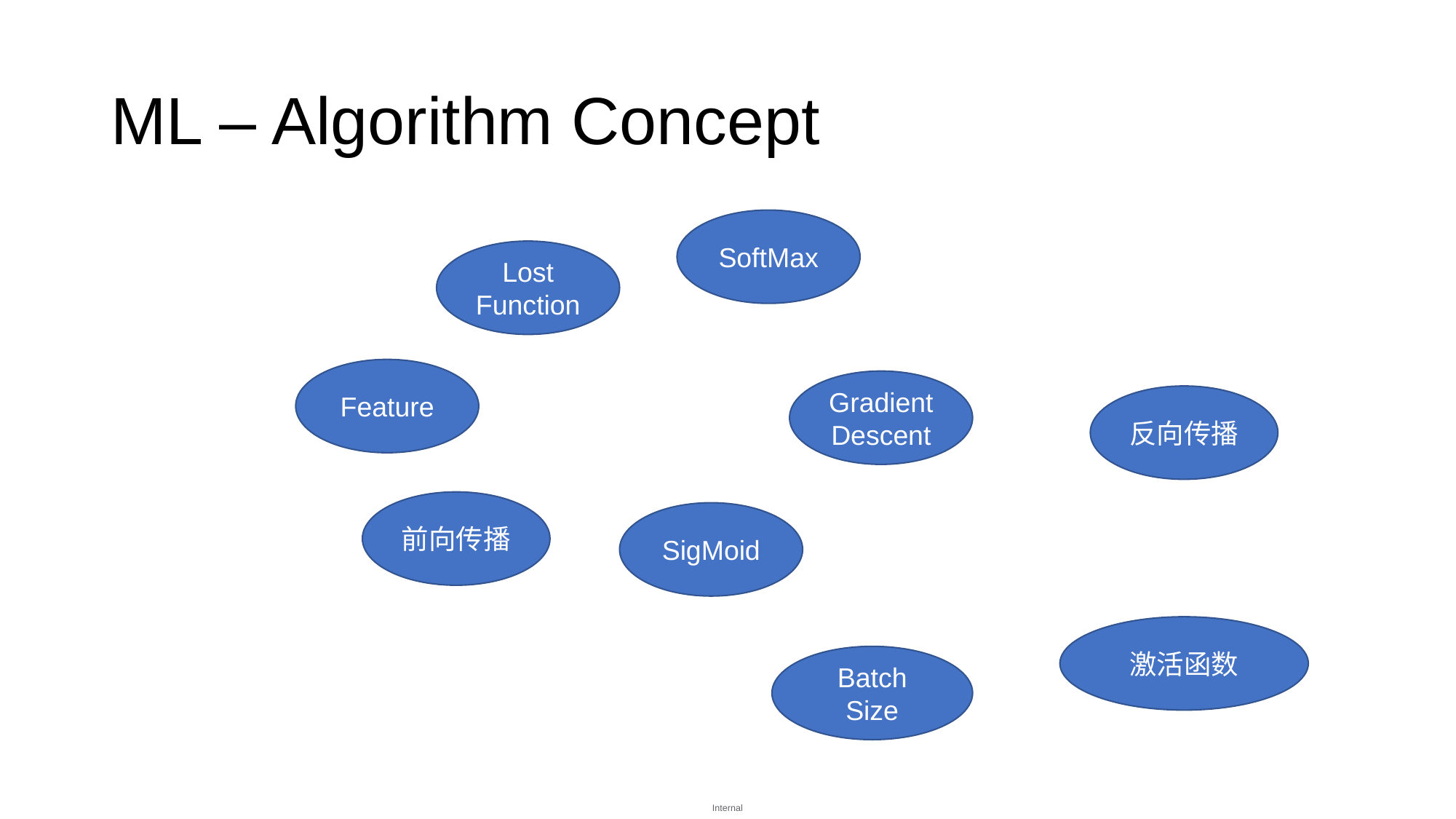

# ML – Algorithm Concept
SoftMax
Lost Function
Feature
Gradient Descent
反向传播
前向传播
SigMoid
激活函数
Batch Size